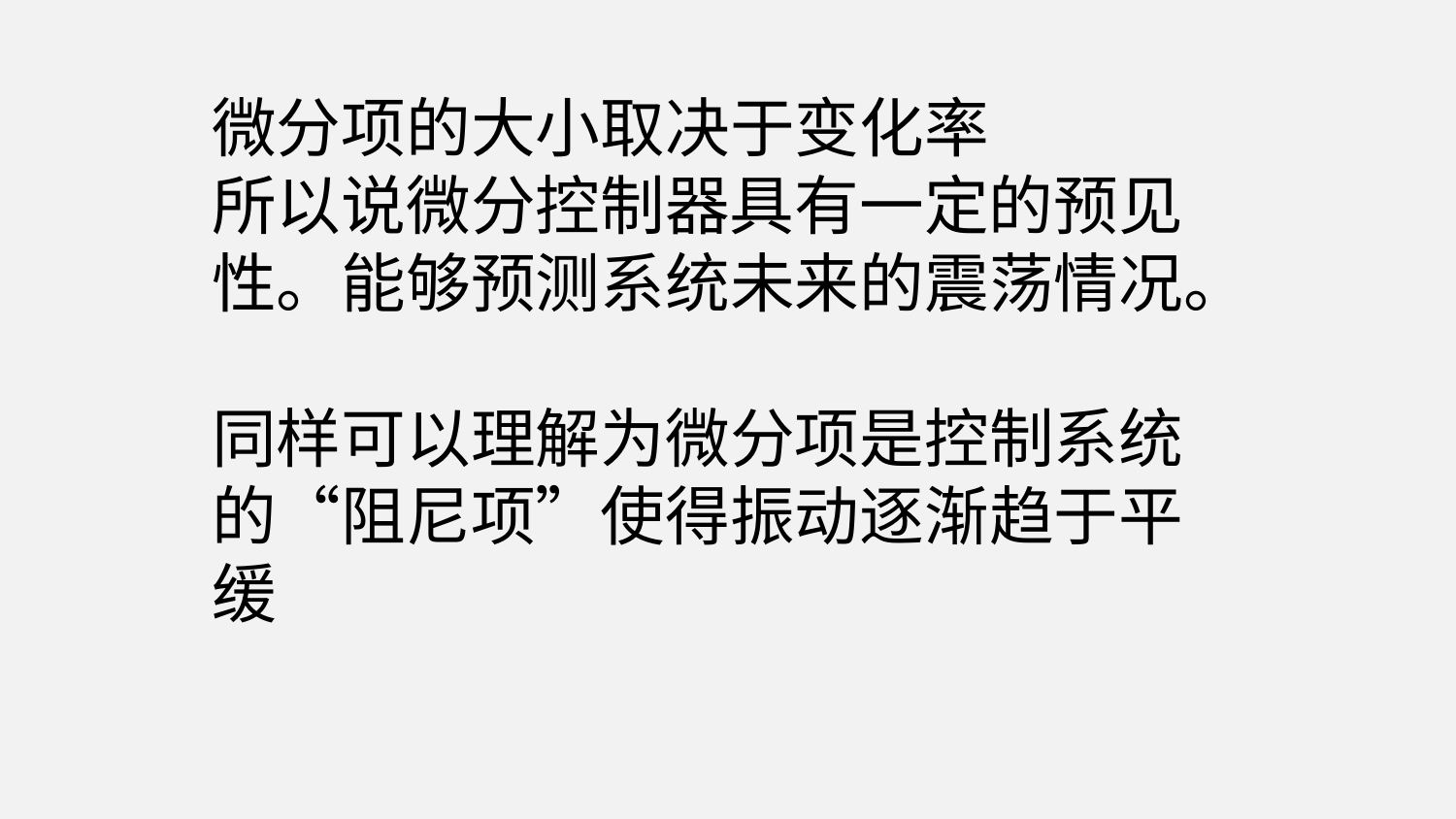

微分项的大小取决于变化率
所以说微分控制器具有一定的预见性。能够预测系统未来的震荡情况。

同样可以理解为微分项是控制系统的“阻尼项”使得振动逐渐趋于平缓